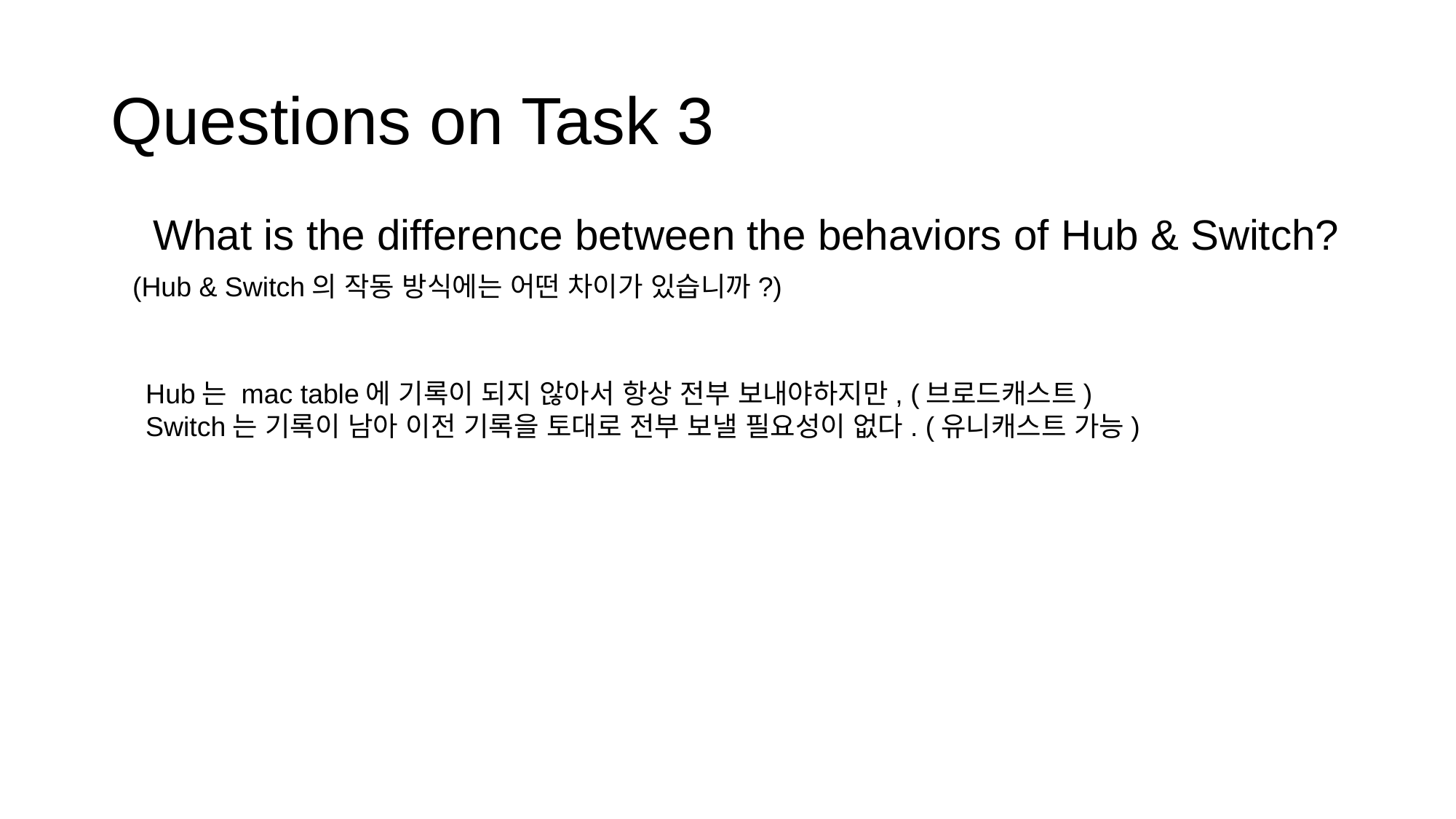

# Questions on Task 3
What is the difference between the behaviors of Hub & Switch?
(Hub & Switch의 작동 방식에는 어떤 차이가 있습니까?)
Hub는 mac table에 기록이 되지 않아서 항상 전부 보내야하지만, (브로드캐스트)
Switch는 기록이 남아 이전 기록을 토대로 전부 보낼 필요성이 없다. (유니캐스트 가능)